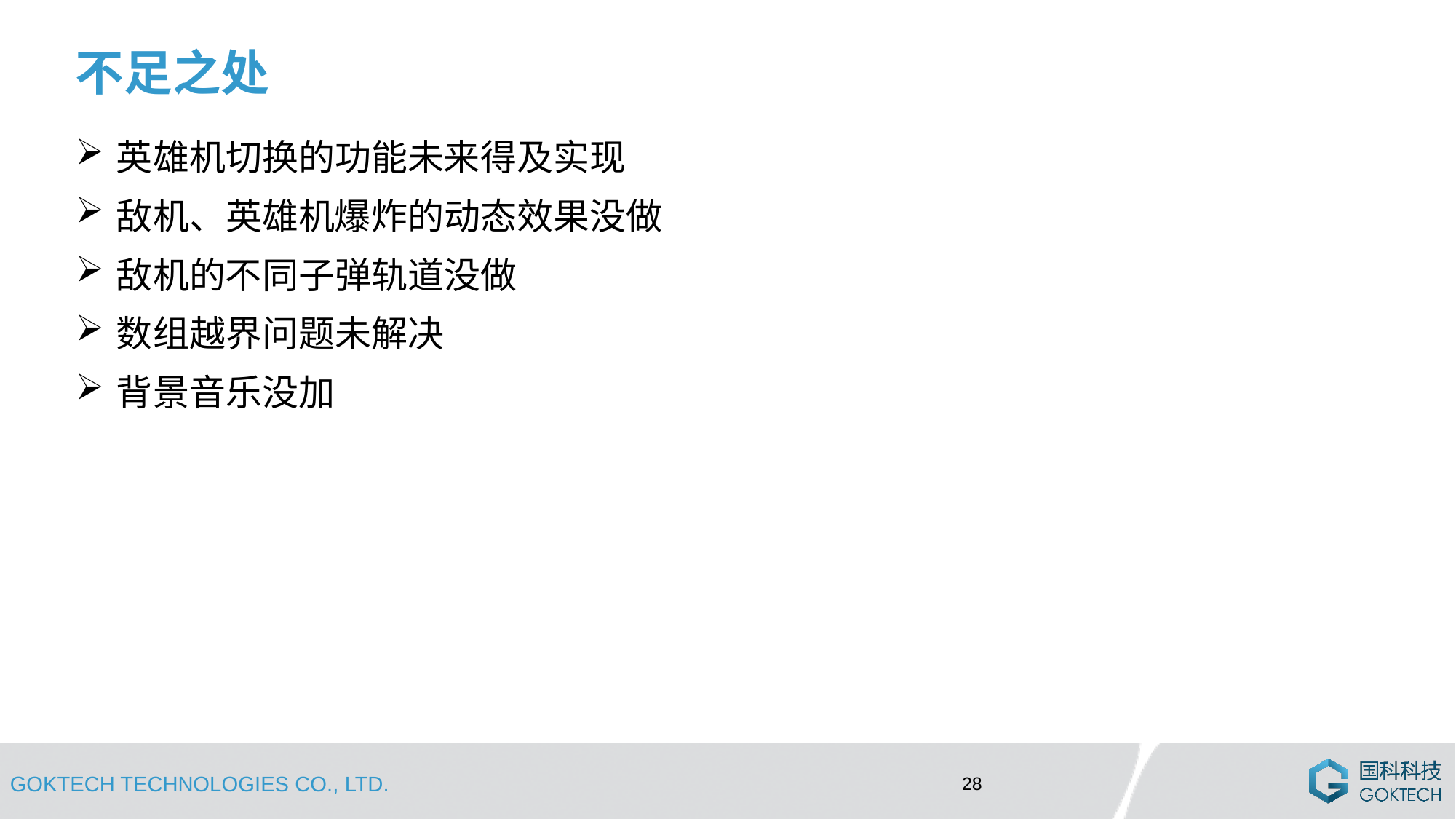

# 不足之处
英雄机切换的功能未来得及实现
敌机、英雄机爆炸的动态效果没做
敌机的不同子弹轨道没做
数组越界问题未解决
背景音乐没加